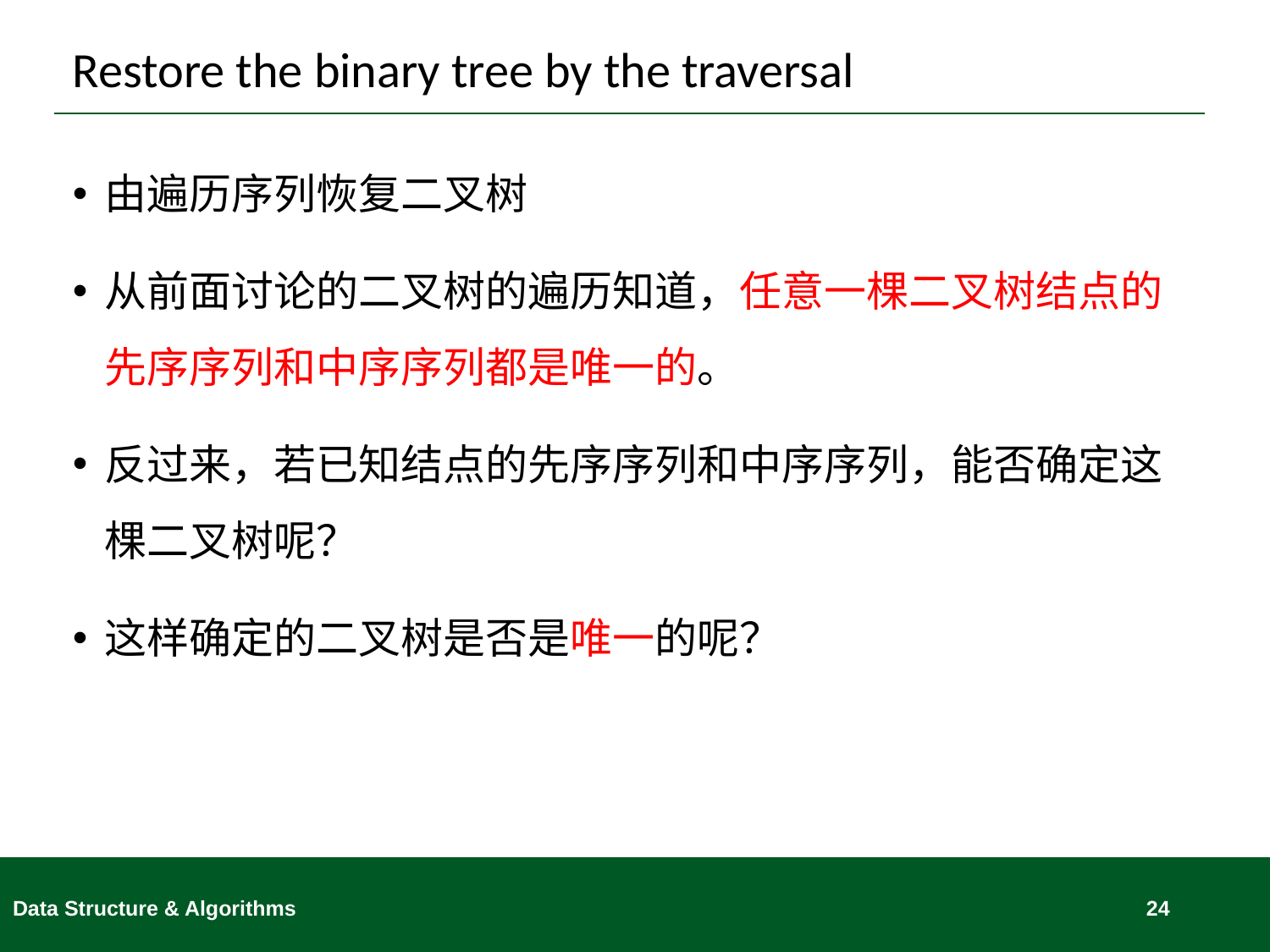

# Restore the binary tree by the traversal
由遍历序列恢复二叉树
从前面讨论的二叉树的遍历知道，任意一棵二叉树结点的先序序列和中序序列都是唯一的。
反过来，若已知结点的先序序列和中序序列，能否确定这棵二叉树呢？
这样确定的二叉树是否是唯一的呢？

Data Structure & Algorithms
24